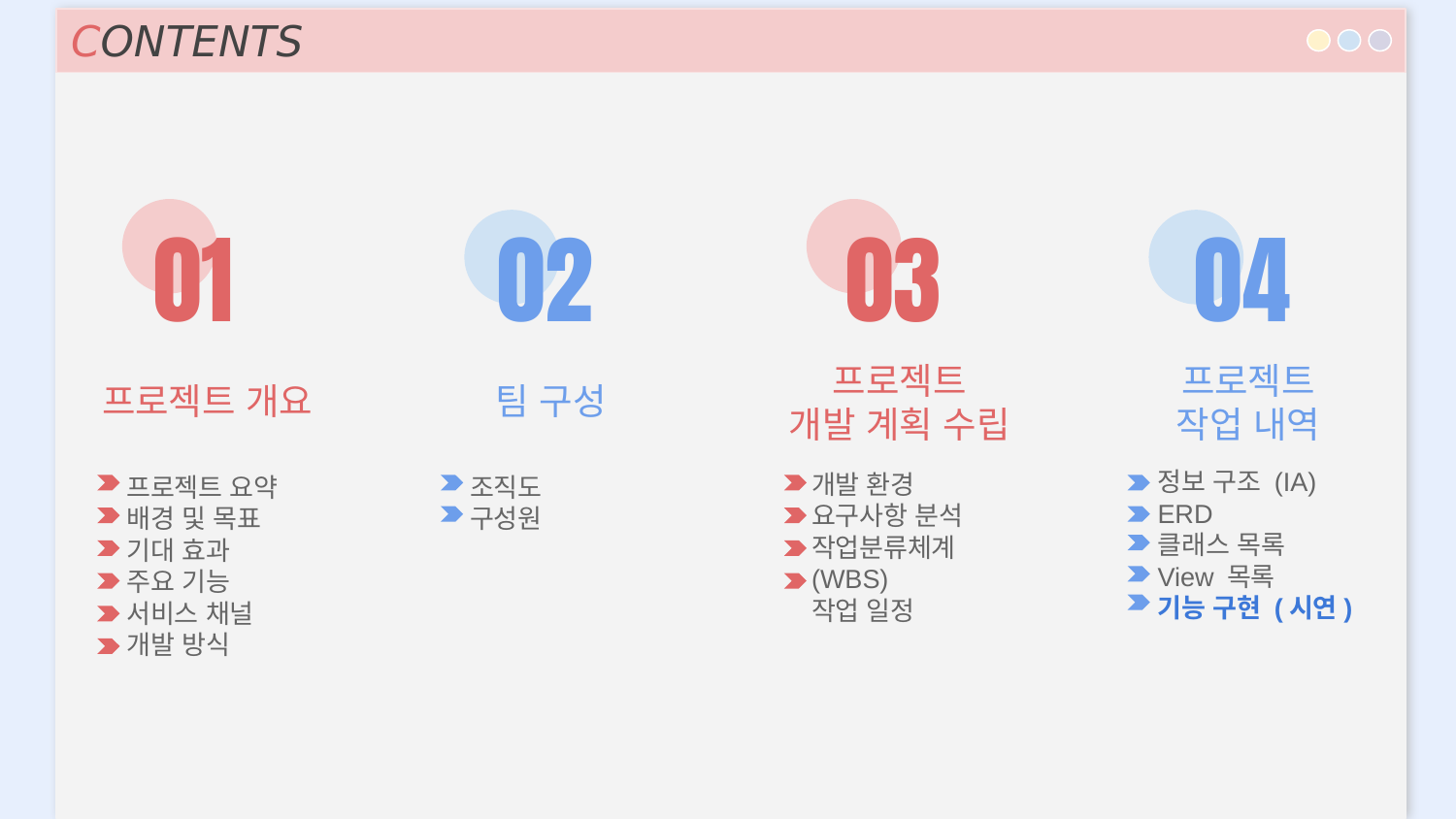

CONTENTS

01

02
03

04
프로젝트
개발 계획 수립
프로젝트
작업 내역
프로젝트 개요
팀 구성
정보 구조 (IA)
ERD
클래스 목록
View 목록
기능 구현 (시연)
개발 환경
요구사항 분석
작업분류체계(WBS)
작업 일정
프로젝트 요약
배경 및 목표
기대 효과
주요 기능
서비스 채널
개발 방식
조직도
구성원